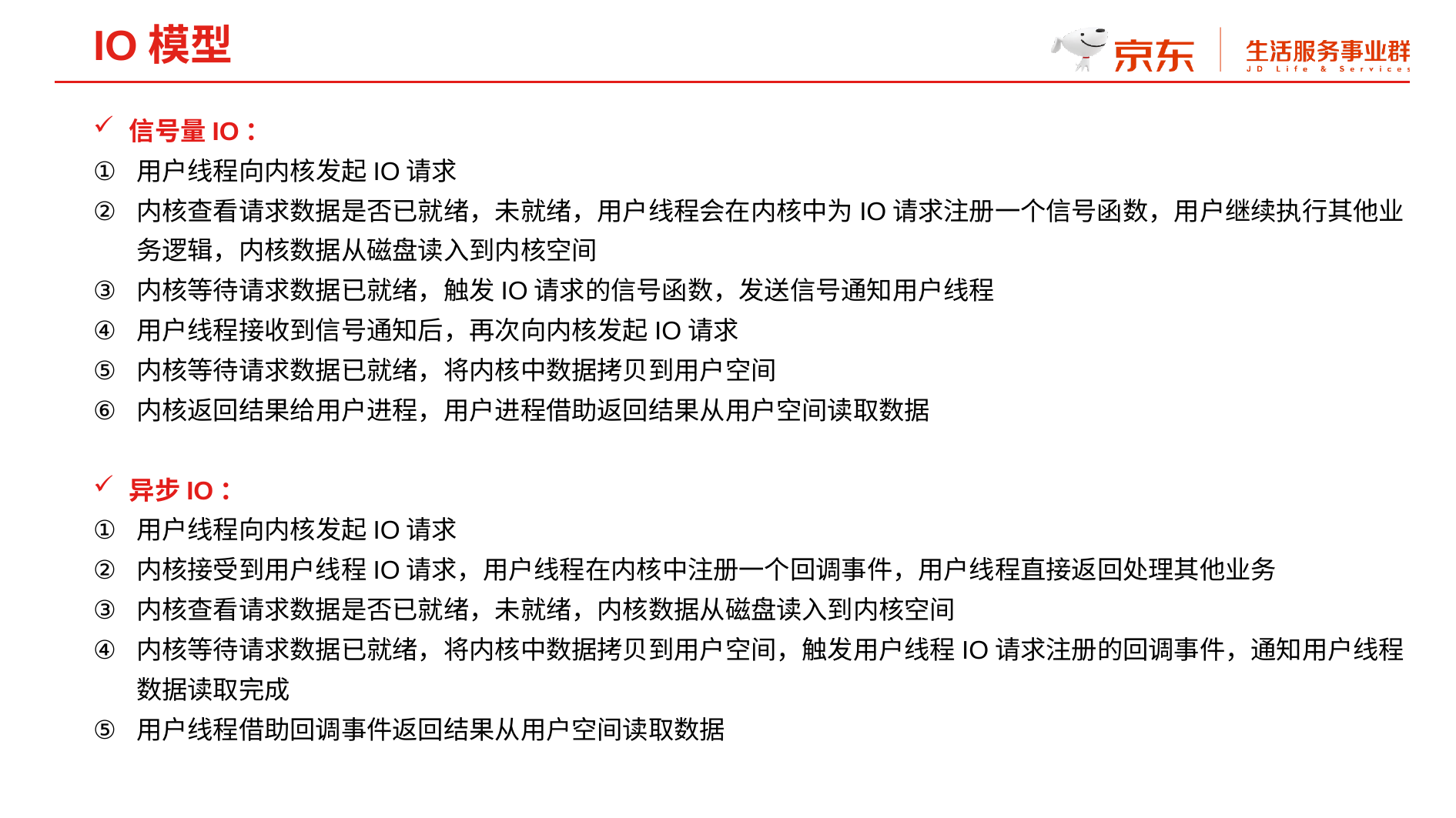

IO模型
信号量IO：
用户线程向内核发起IO请求
内核查看请求数据是否已就绪，未就绪，用户线程会在内核中为IO请求注册一个信号函数，用户继续执行其他业务逻辑，内核数据从磁盘读入到内核空间
内核等待请求数据已就绪，触发IO请求的信号函数，发送信号通知用户线程
用户线程接收到信号通知后，再次向内核发起IO请求
内核等待请求数据已就绪，将内核中数据拷贝到用户空间
内核返回结果给用户进程，用户进程借助返回结果从用户空间读取数据

异步IO：
用户线程向内核发起IO请求
内核接受到用户线程IO请求，用户线程在内核中注册一个回调事件，用户线程直接返回处理其他业务
内核查看请求数据是否已就绪，未就绪，内核数据从磁盘读入到内核空间
内核等待请求数据已就绪，将内核中数据拷贝到用户空间，触发用户线程IO请求注册的回调事件，通知用户线程数据读取完成
用户线程借助回调事件返回结果从用户空间读取数据